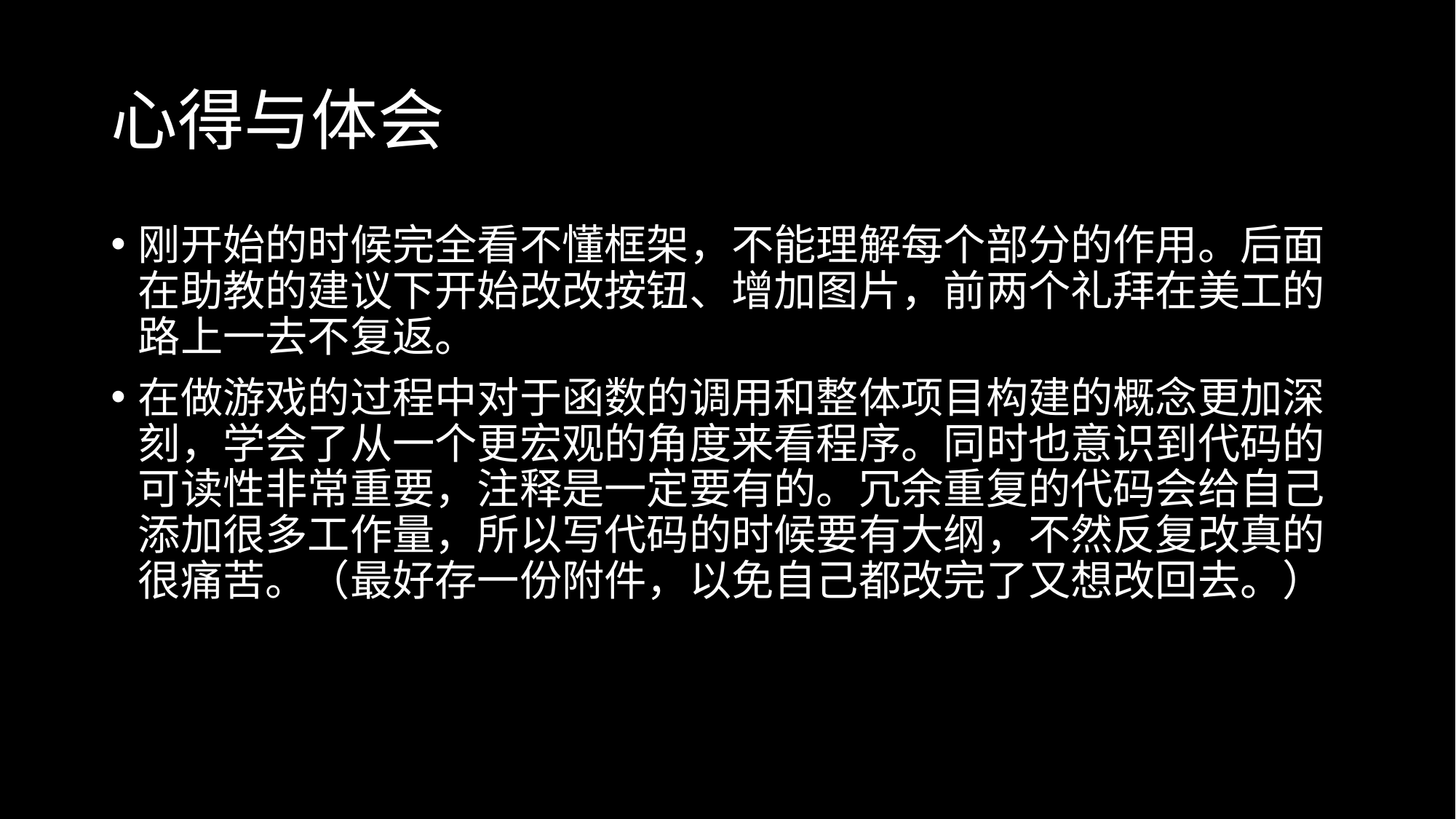

# 心得与体会
刚开始的时候完全看不懂框架，不能理解每个部分的作用。后面在助教的建议下开始改改按钮、增加图片，前两个礼拜在美工的路上一去不复返。
在做游戏的过程中对于函数的调用和整体项目构建的概念更加深刻，学会了从一个更宏观的角度来看程序。同时也意识到代码的可读性非常重要，注释是一定要有的。冗余重复的代码会给自己添加很多工作量，所以写代码的时候要有大纲，不然反复改真的很痛苦。（最好存一份附件，以免自己都改完了又想改回去。）